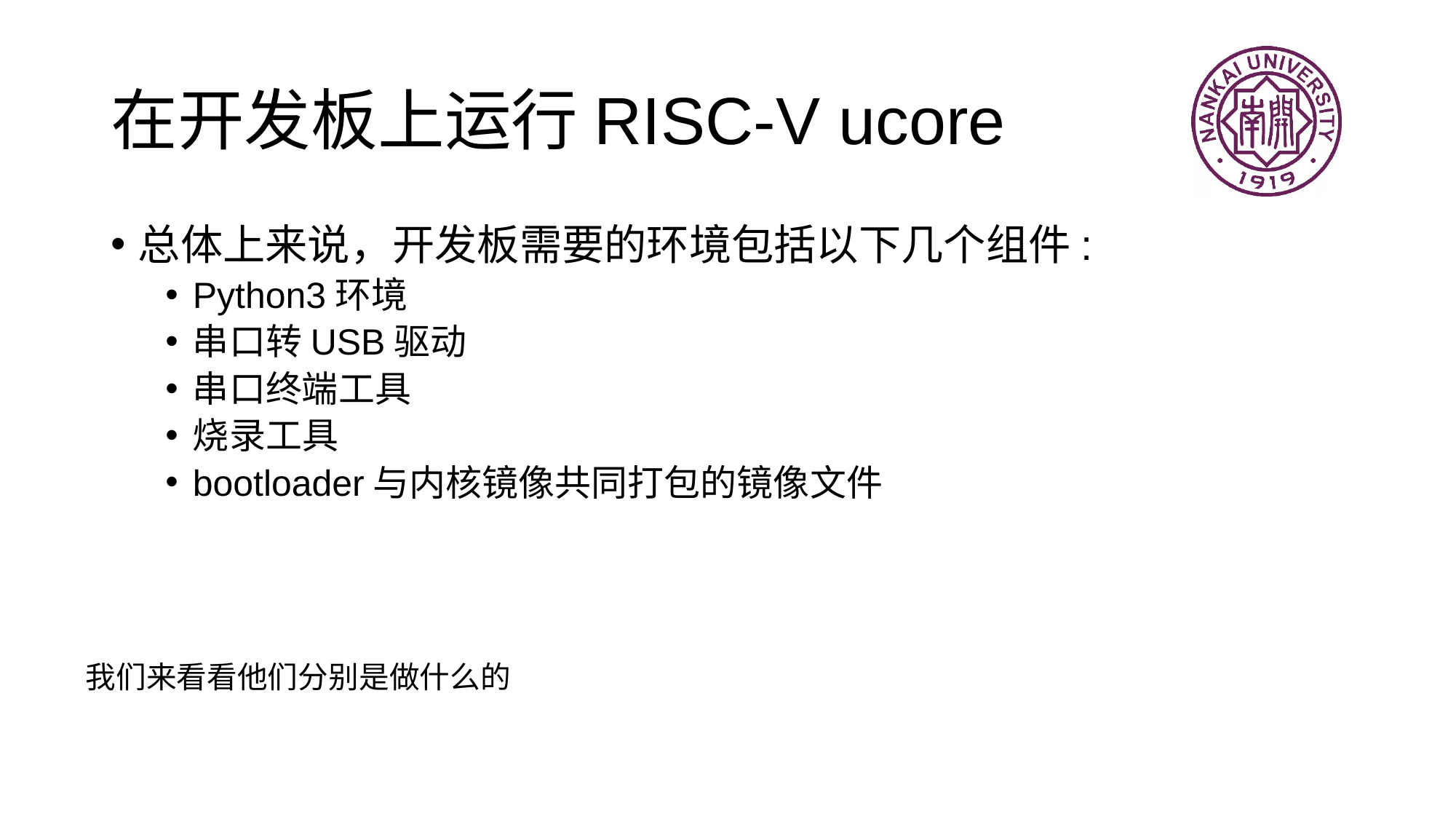

# 在开发板上运行RISC-V ucore
总体上来说，开发板需要的环境包括以下几个组件:
Python3环境
串口转USB驱动
串口终端工具
烧录工具
bootloader与内核镜像共同打包的镜像文件
我们来看看他们分别是做什么的